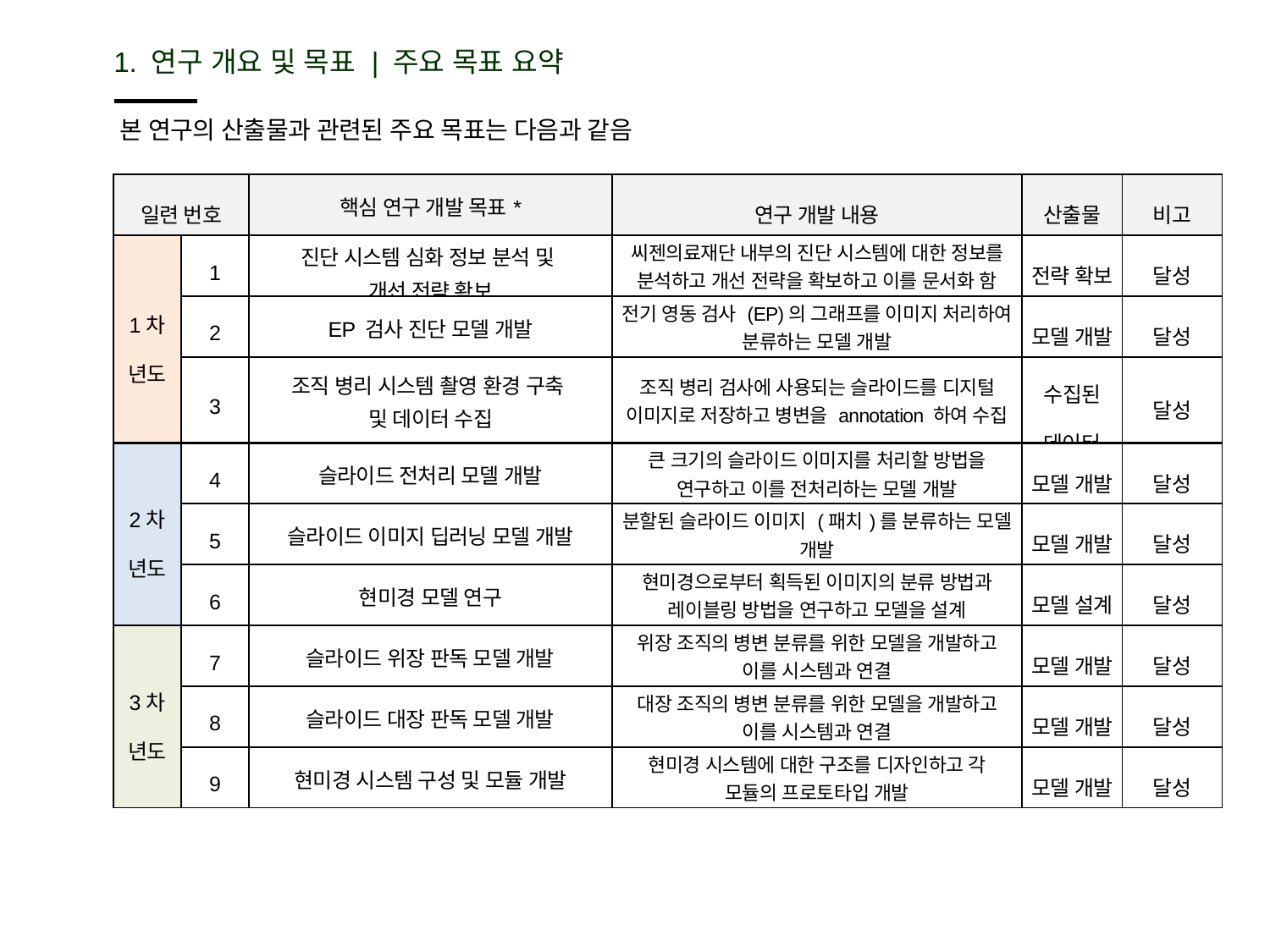

1. 연구 개요 및 목표 | 주요 목표 요약
본 연구의 산출물과 관련된 주요 목표는 다음과 같음

| 일련 번호 |  | 핵심 연구 개발 목표\* | 연구 개발 내용 | 산출물 | 비고 |
| --- | --- | --- | --- | --- | --- |
| 1차 년도 | 1 | 진단 시스템 심화 정보 분석 및 개선 전략 확보 | 씨젠의료재단 내부의 진단 시스템에 대한 정보를 분석하고 개선 전략을 확보하고 이를 문서화 함 | 전략 확보 | 달성 |
|  | 2 | EP 검사 진단 모델 개발 | 전기 영동 검사 (EP)의 그래프를 이미지 처리하여 분류하는 모델 개발 | 모델 개발 | 달성 |
|  | 3 | 조직 병리 시스템 촬영 환경 구축 및 데이터 수집 | 조직 병리 검사에 사용되는 슬라이드를 디지털 이미지로 저장하고 병변을 annotation 하여 수집 | 수집된 데이터 | 달성 |
| 2차 년도 | 4 | 슬라이드 전처리 모델 개발 | 큰 크기의 슬라이드 이미지를 처리할 방법을 연구하고 이를 전처리하는 모델 개발 | 모델 개발 | 달성 |
|  | 5 | 슬라이드 이미지 딥러닝 모델 개발 | 분할된 슬라이드 이미지 (패치)를 분류하는 모델 개발 | 모델 개발 | 달성 |
|  | 6 | 현미경 모델 연구 | 현미경으로부터 획득된 이미지의 분류 방법과 레이블링 방법을 연구하고 모델을 설계 | 모델 설계 | 달성 |
| 3차 년도 | 7 | 슬라이드 위장 판독 모델 개발 | 위장 조직의 병변 분류를 위한 모델을 개발하고 이를 시스템과 연결 | 모델 개발 | 달성 |
|  | 8 | 슬라이드 대장 판독 모델 개발 | 대장 조직의 병변 분류를 위한 모델을 개발하고 이를 시스템과 연결 | 모델 개발 | 달성 |
|  | 9 | 현미경 시스템 구성 및 모듈 개발 | 현미경 시스템에 대한 구조를 디자인하고 각 모듈의 프로토타입 개발 | 모델 개발 | 달성 |